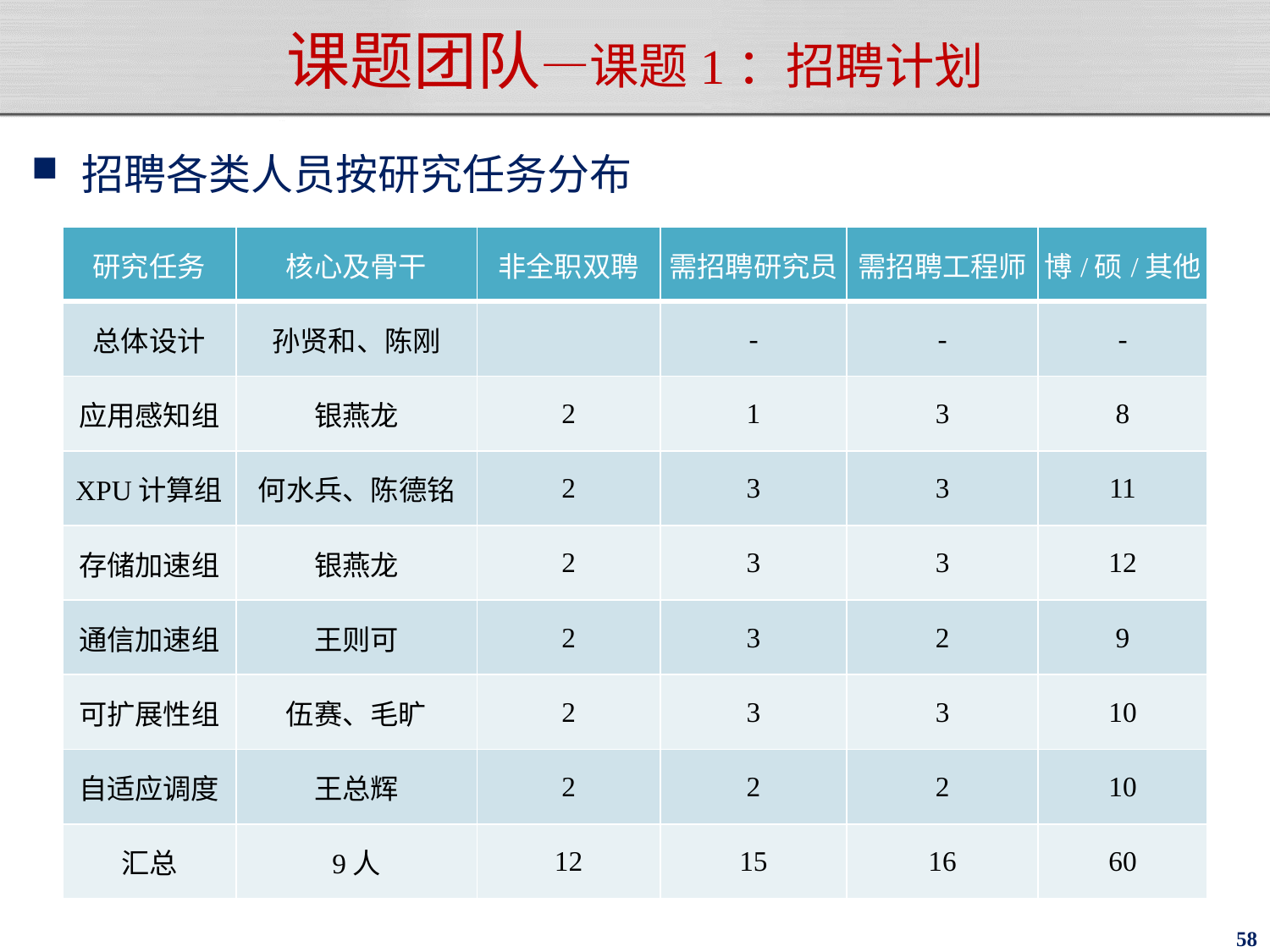

# 课题团队—课题1：招聘计划
招聘各类人员按研究任务分布
| 研究任务 | 核心及骨干 | 非全职双聘 | 需招聘研究员 | 需招聘工程师 | 博/硕/其他 |
| --- | --- | --- | --- | --- | --- |
| 总体设计 | 孙贤和、陈刚 |  | - | - | - |
| 应用感知组 | 银燕龙 | 2 | 1 | 3 | 8 |
| XPU计算组 | 何水兵、陈德铭 | 2 | 3 | 3 | 11 |
| 存储加速组 | 银燕龙 | 2 | 3 | 3 | 12 |
| 通信加速组 | 王则可 | 2 | 3 | 2 | 9 |
| 可扩展性组 | 伍赛、毛旷 | 2 | 3 | 3 | 10 |
| 自适应调度 | 王总辉 | 2 | 2 | 2 | 10 |
| 汇总 | 9人 | 12 | 15 | 16 | 60 |
58